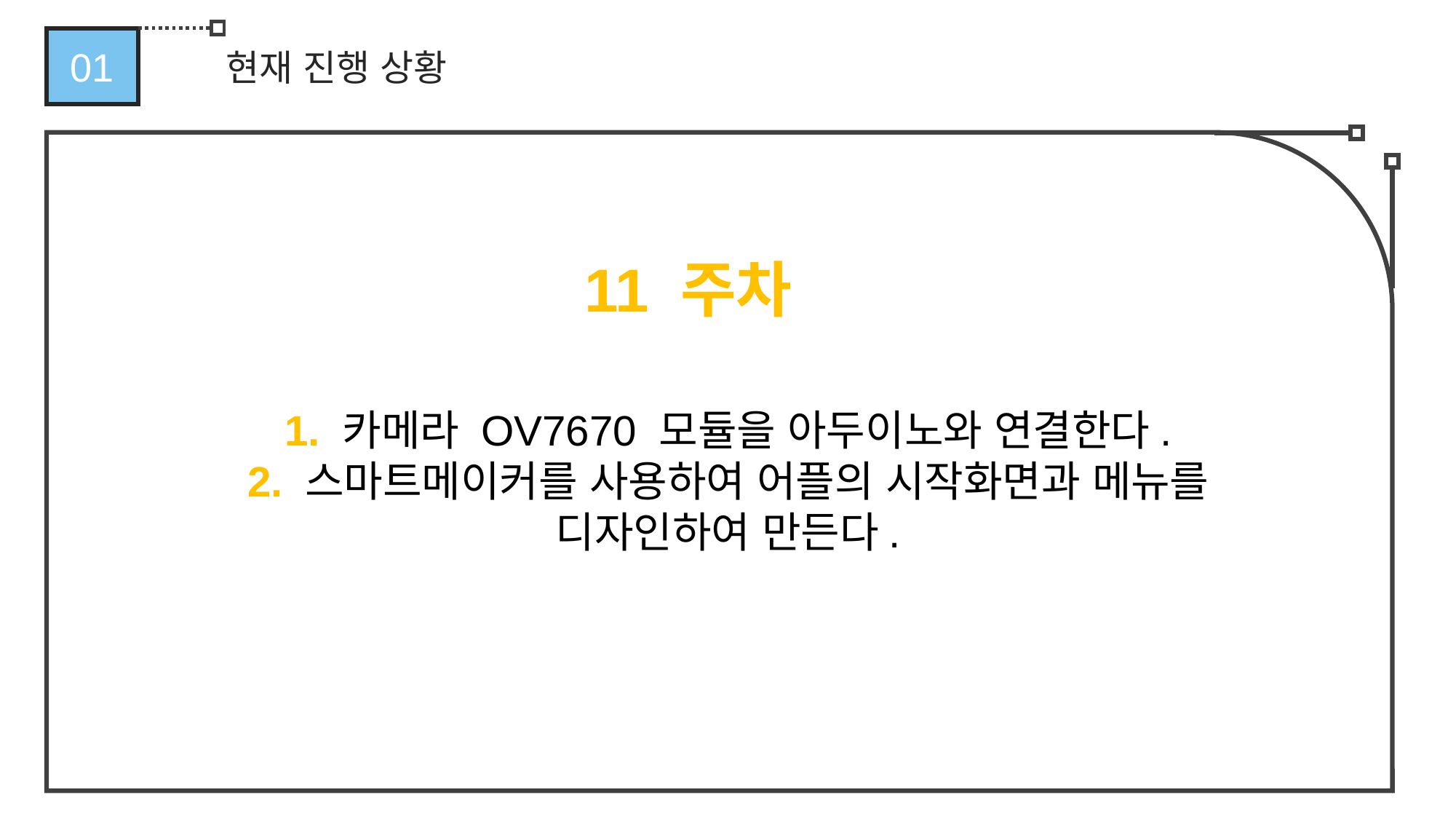

01
현재 진행 상황

파이썬과 연동하여 얼굴 인식 알고리즘을 작성한다.

11 주차
1. 카메라 OV7670 모듈을 아두이노와 연결한다.
2. 스마트메이커를 사용하여 어플의 시작화면과 메뉴를 디자인하여 만든다.